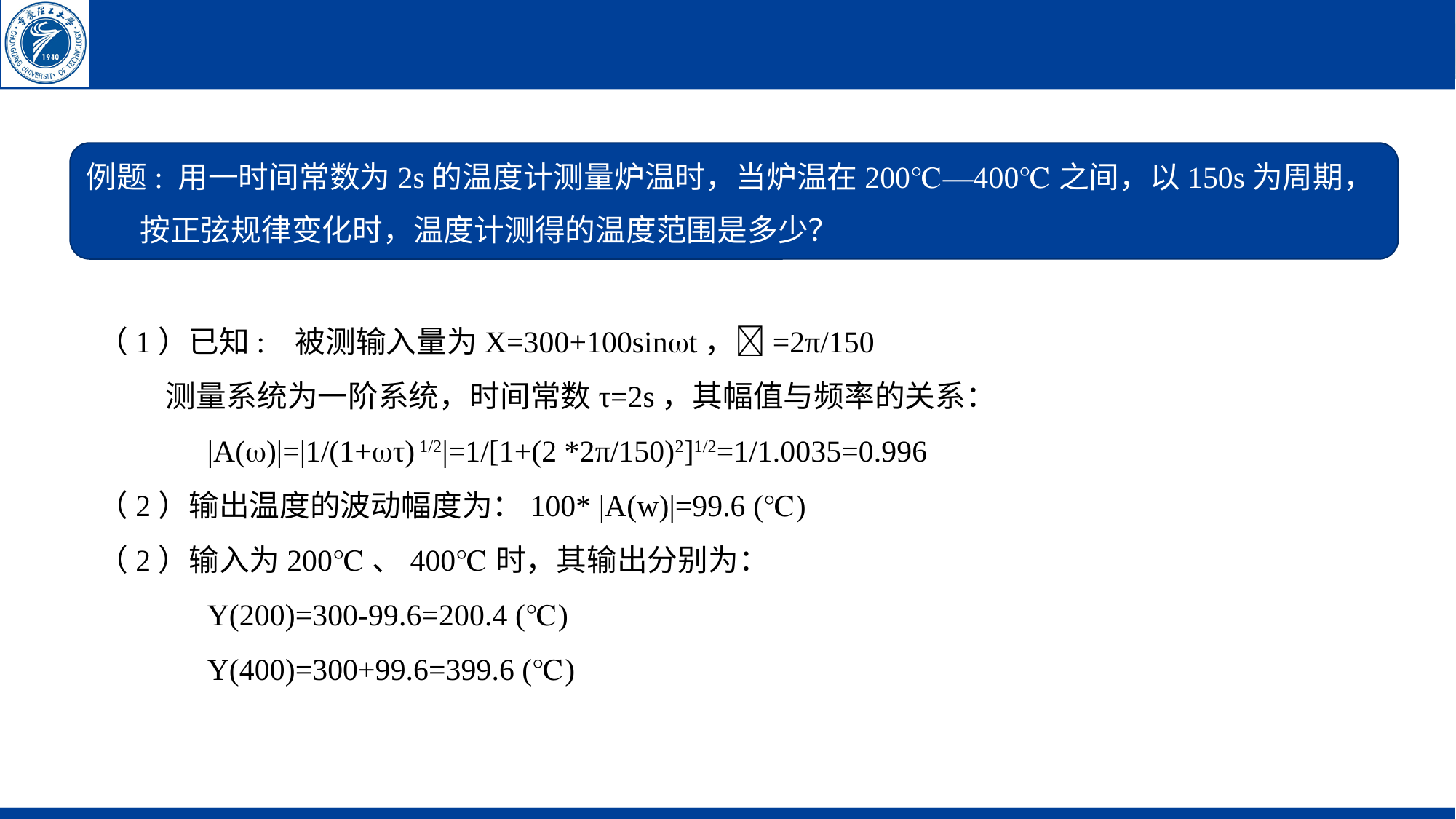

例题: 用一时间常数为2s的温度计测量炉温时，当炉温在200℃—400℃之间，以150s为周期，按正弦规律变化时，温度计测得的温度范围是多少？
（1）已知:   被测输入量为X=300+100sinωt，ω=2π/150
         测量系统为一阶系统，时间常数τ=2s，其幅值与频率的关系：
	|A(ω)|=|1/(1+ωτ) 1/2|=1/[1+(2 *2π/150)2]1/2=1/1.0035=0.996
（2）输出温度的波动幅度为：100* |A(w)|=99.6 (℃)
（2）输入为200℃、400℃时，其输出分别为：
	Y(200)=300-99.6=200.4 (℃)
	Y(400)=300+99.6=399.6 (℃)